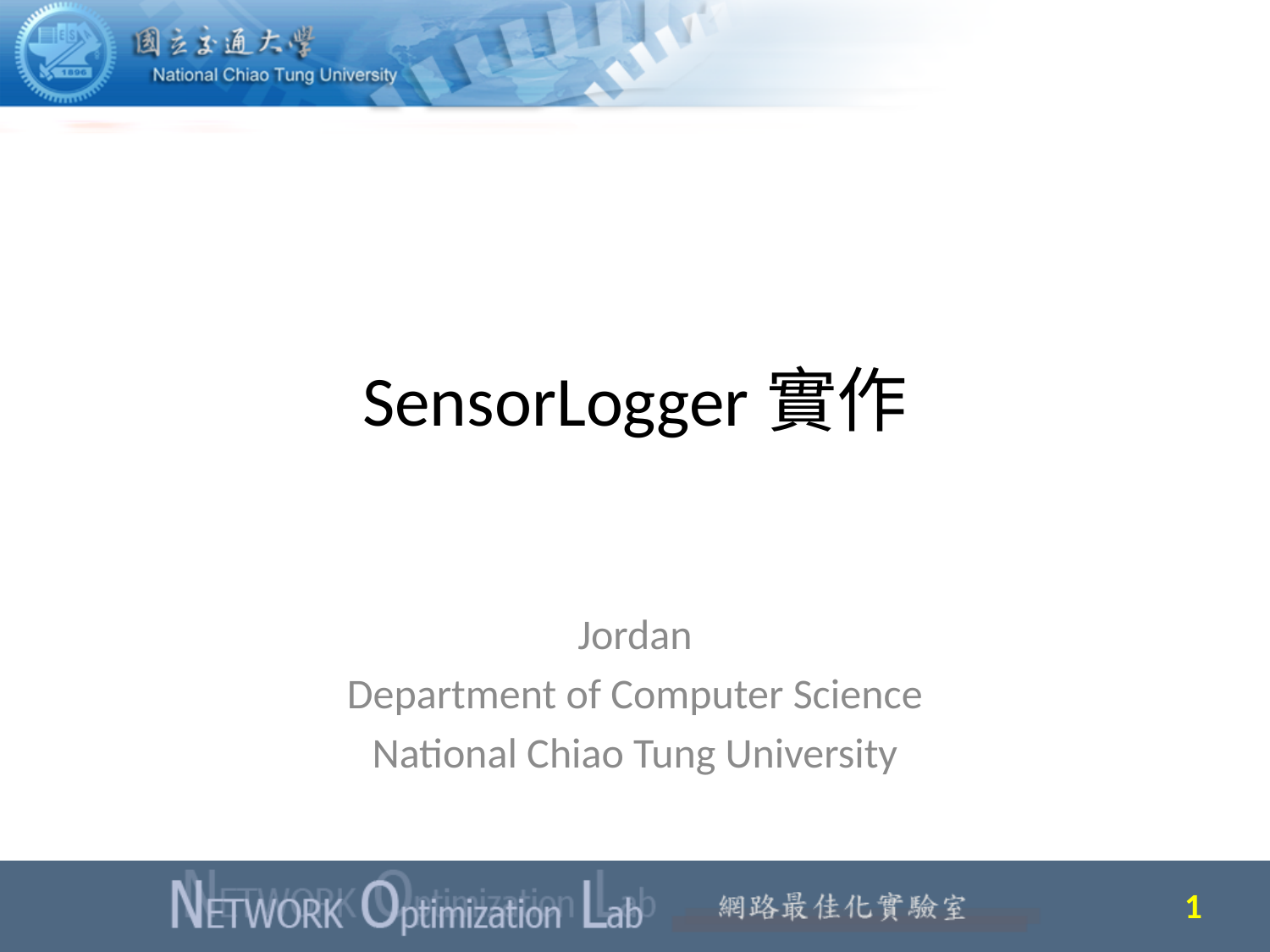

# SensorLogger實作
Jordan
Department of Computer Science
National Chiao Tung University